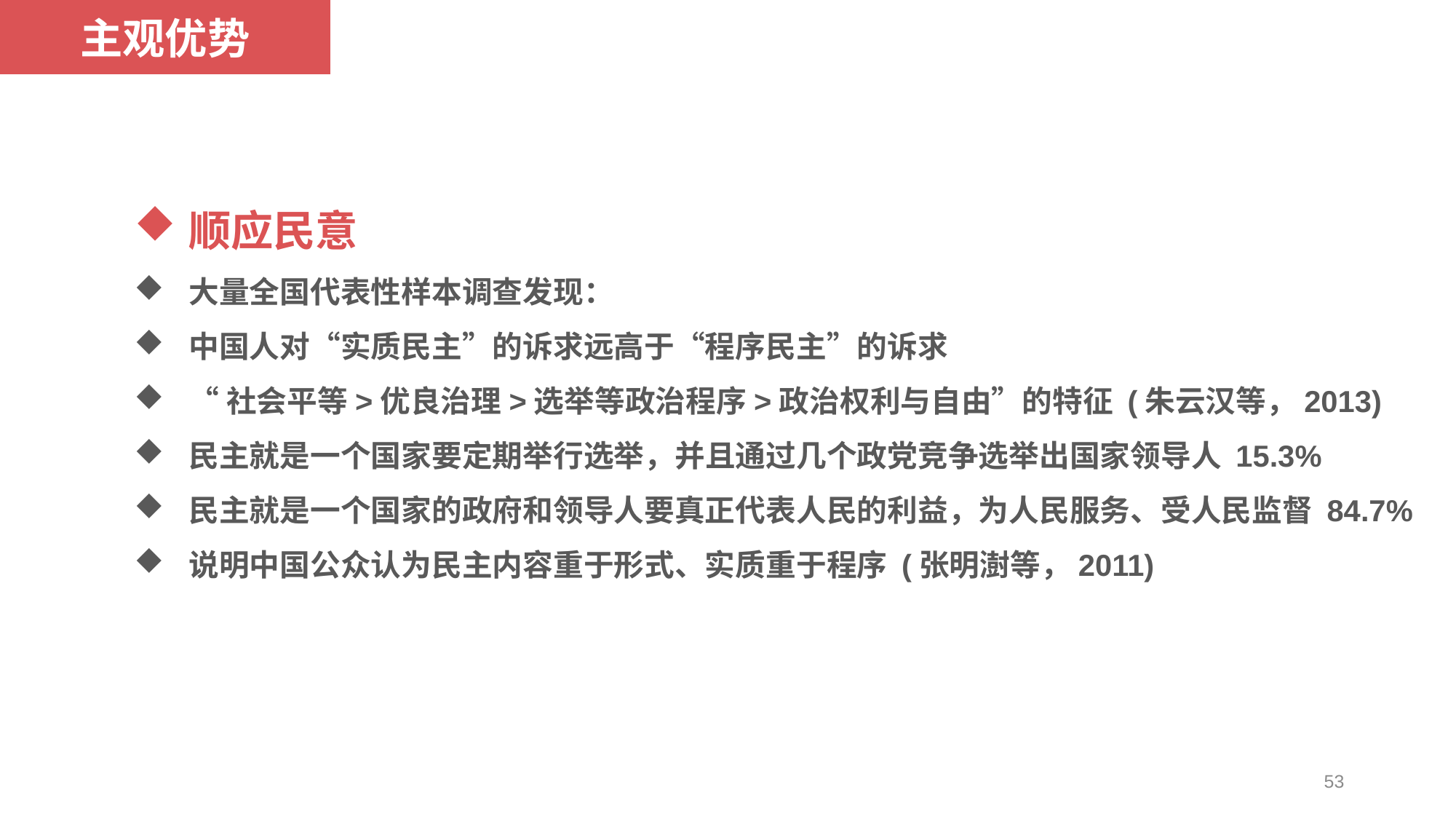

主观优势
顺应民意
大量全国代表性样本调查发现：
中国人对“实质民主”的诉求远高于“程序民主”的诉求
“社会平等>优良治理>选举等政治程序>政治权利与自由”的特征 (朱云汉等，2013)
民主就是一个国家要定期举行选举，并且通过几个政党竞争选举出国家领导人 15.3%
民主就是一个国家的政府和领导人要真正代表人民的利益，为人民服务、受人民监督 84.7%
说明中国公众认为民主内容重于形式、实质重于程序 (张明澍等，2011)
53